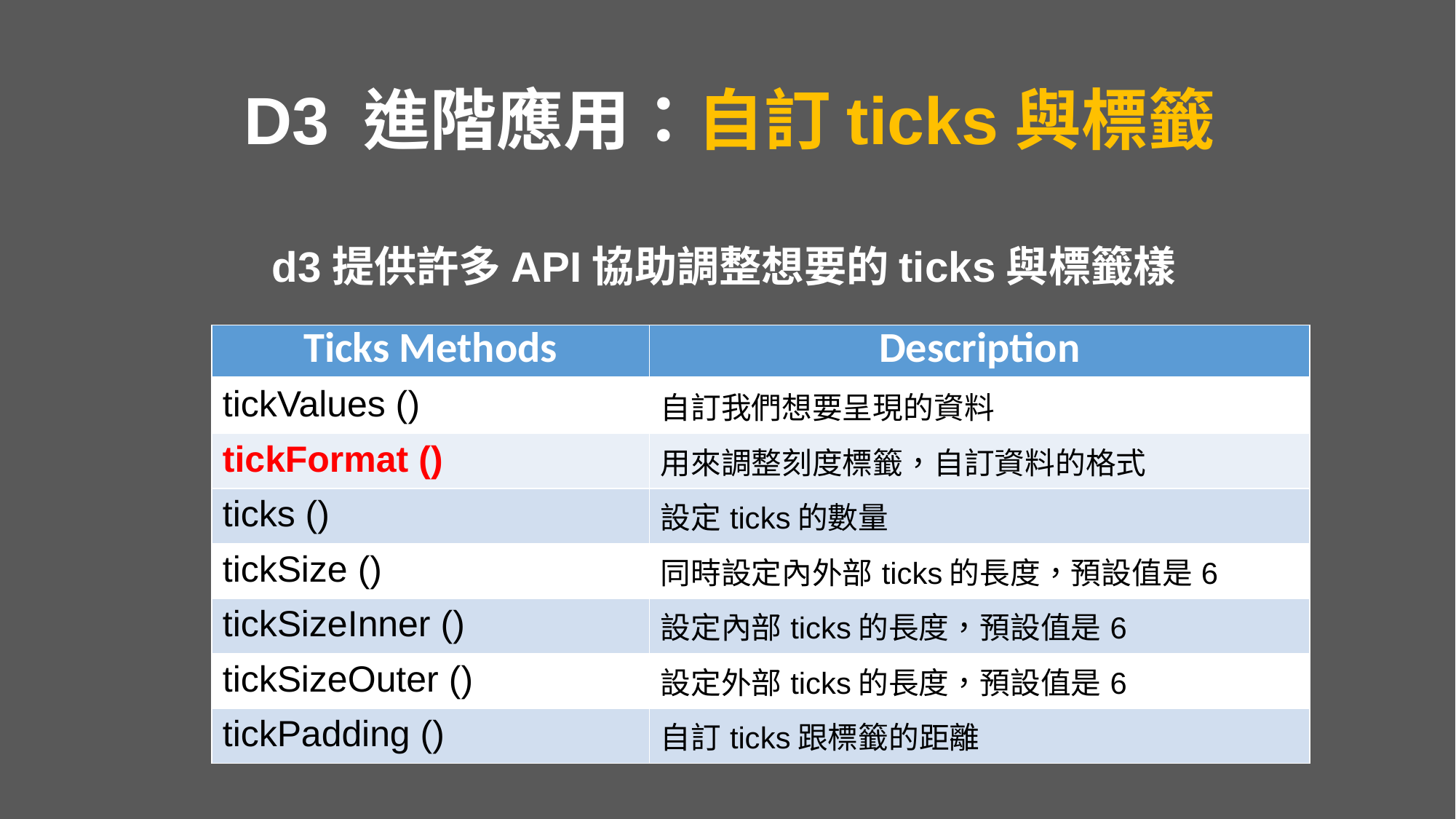

# D3 進階應用：自訂ticks與標籤
d3提供許多API協助調整想要的ticks與標籤樣式
| Ticks Methods | Description |
| --- | --- |
| tickValues () | 自訂我們想要呈現的資料 |
| tickFormat () | 用來調整刻度標籤，自訂資料的格式 |
| ticks () | 設定ticks的數量 |
| tickSize () | 同時設定內外部ticks的長度，預設值是6 |
| tickSizeInner () | 設定內部ticks的長度，預設值是6 |
| tickSizeOuter () | 設定外部ticks的長度，預設值是6 |
| tickPadding () | 自訂ticks跟標籤的距離 |